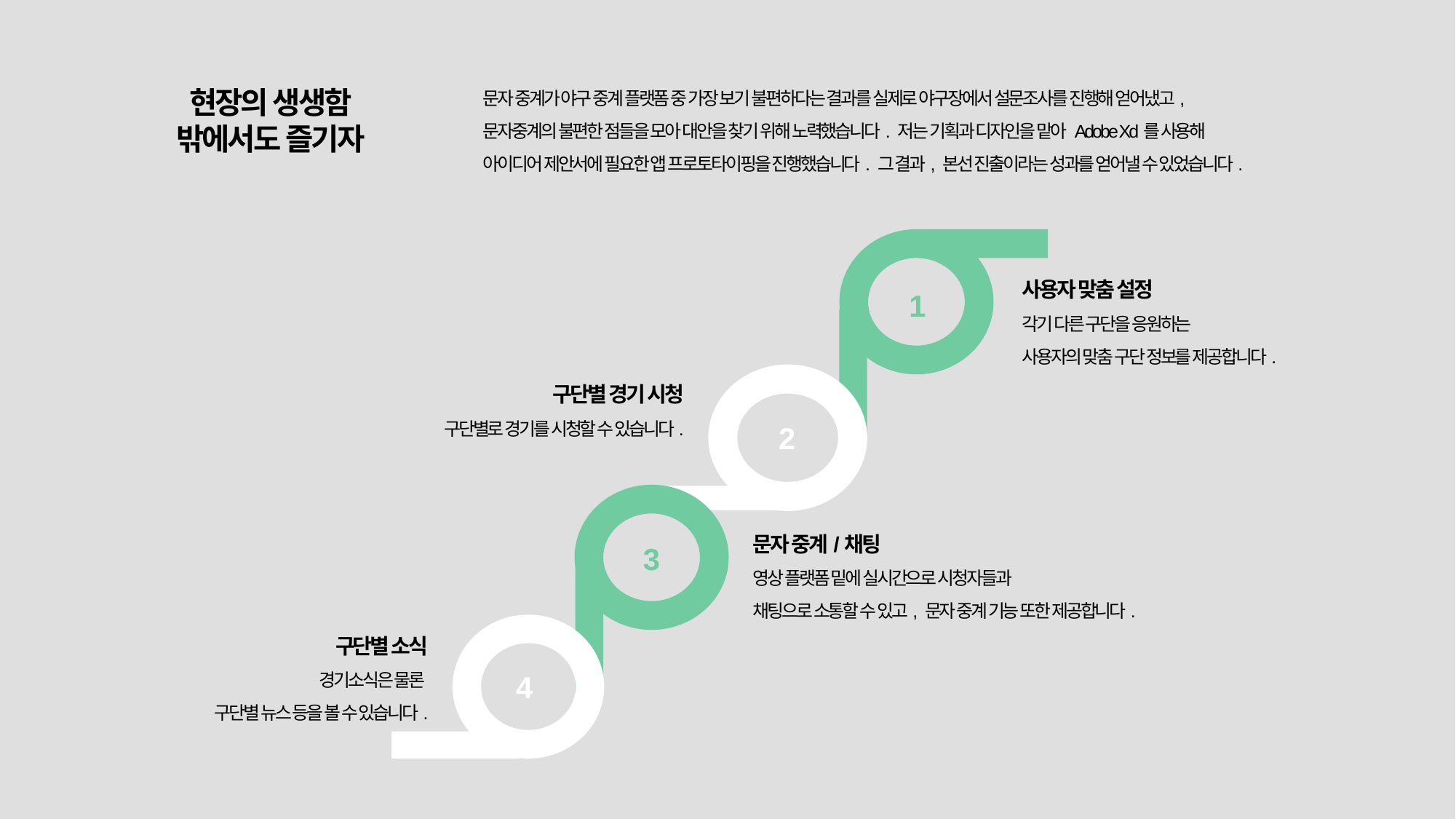

문자 중계가 야구 중계 플랫폼 중 가장 보기 불편하다는 결과를 실제로 야구장에서 설문조사를 진행해 얻어냈고,
문자중계의 불편한 점들을 모아 대안을 찾기 위해 노력했습니다. 저는 기획과 디자인을 맡아 Adobe Xd를 사용해
아이디어 제안서에 필요한 앱 프로토타이핑을 진행했습니다. 그 결과, 본선 진출이라는 성과를 얻어낼 수 있었습니다.

현장의 생생함
밖에서도 즐기자

사용자 맞춤 설정
각기 다른 구단을 응원하는
사용자의 맞춤 구단 정보를 제공합니다.
1

구단별 경기 시청
구단별로 경기를 시청할 수 있습니다.

2

문자 중계/채팅
영상 플랫폼 밑에 실시간으로 시청자들과
채팅으로 소통할 수 있고, 문자 중계 기능 또한 제공합니다.
3
구단별 소식
경기소식은 물론
구단별 뉴스 등을 볼 수 있습니다.

4